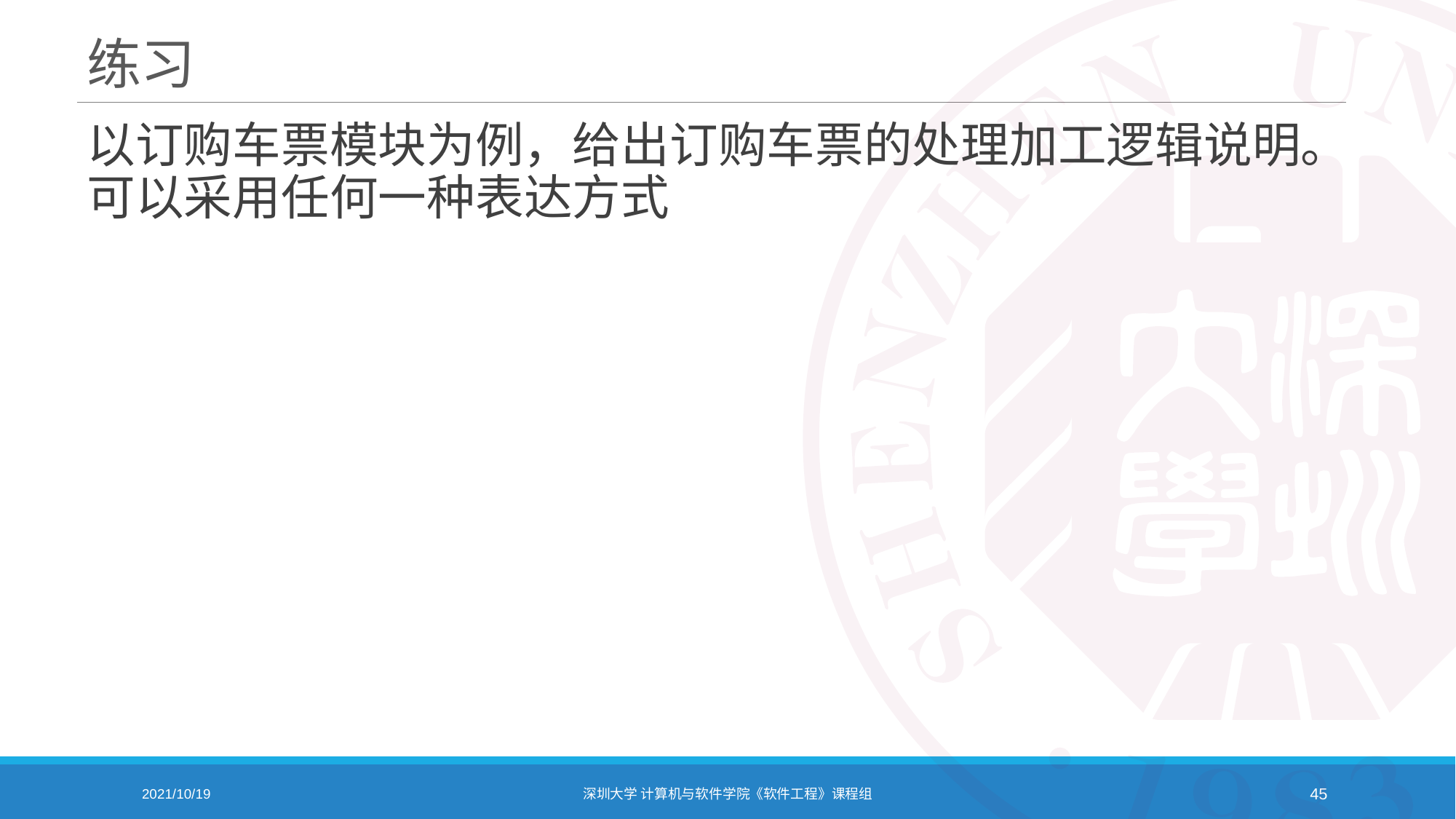

# 练习
以订购车票模块为例，给出订购车票的处理加工逻辑说明。可以采用任何一种表达方式
2021/10/19
深圳大学 计算机与软件学院《软件工程》课程组
45